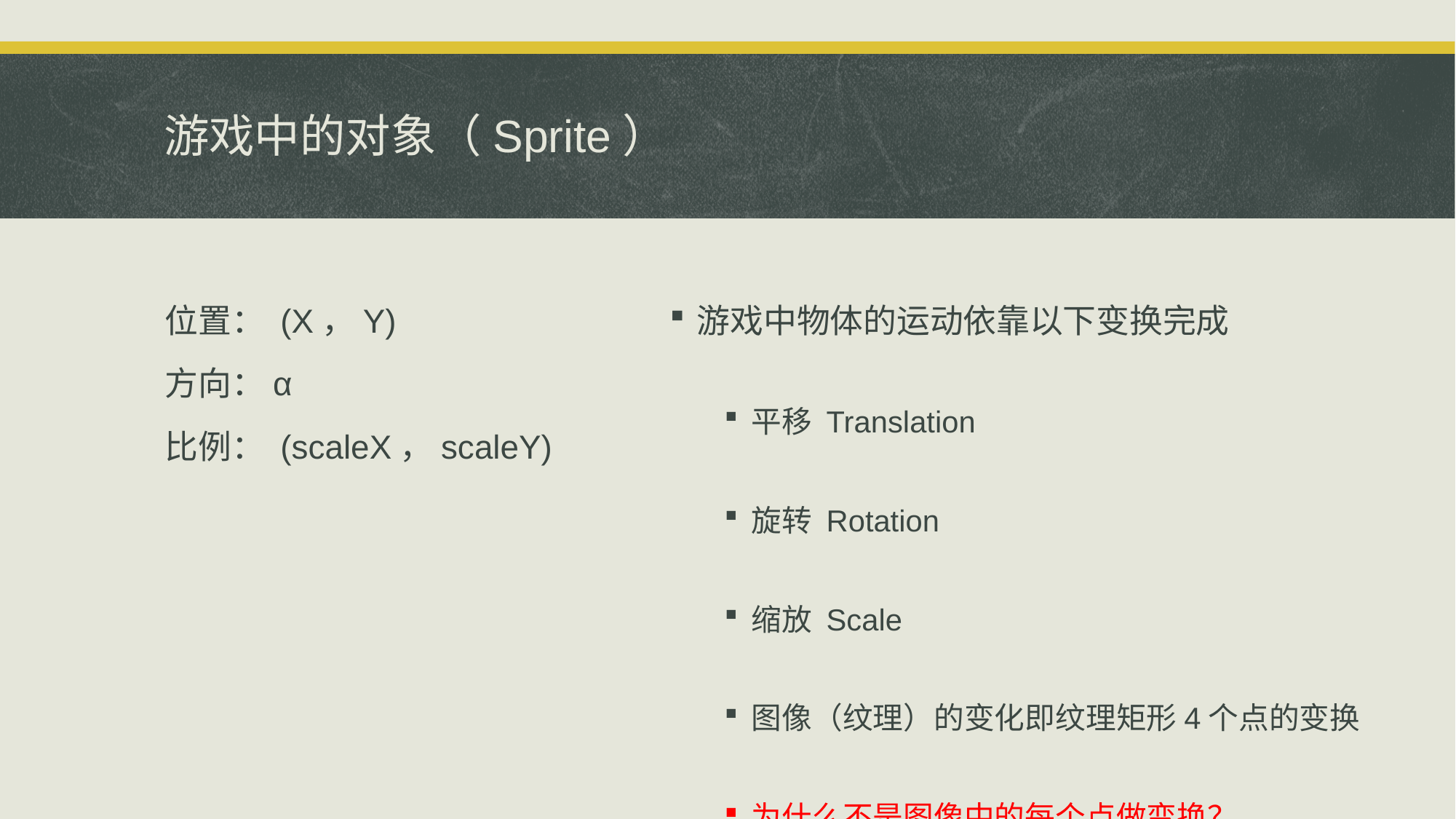

# 游戏中的对象（Sprite）
位置： (X，Y)
方向：α
比例： (scaleX，scaleY)

游戏中物体的运动依靠以下变换完成

平移 Translation

旋转 Rotation

缩放 Scale

图像（纹理）的变化即纹理矩形4个点的变换

为什么不是图像中的每个点做变换？
像素位置使用的是整型，不是浮点型